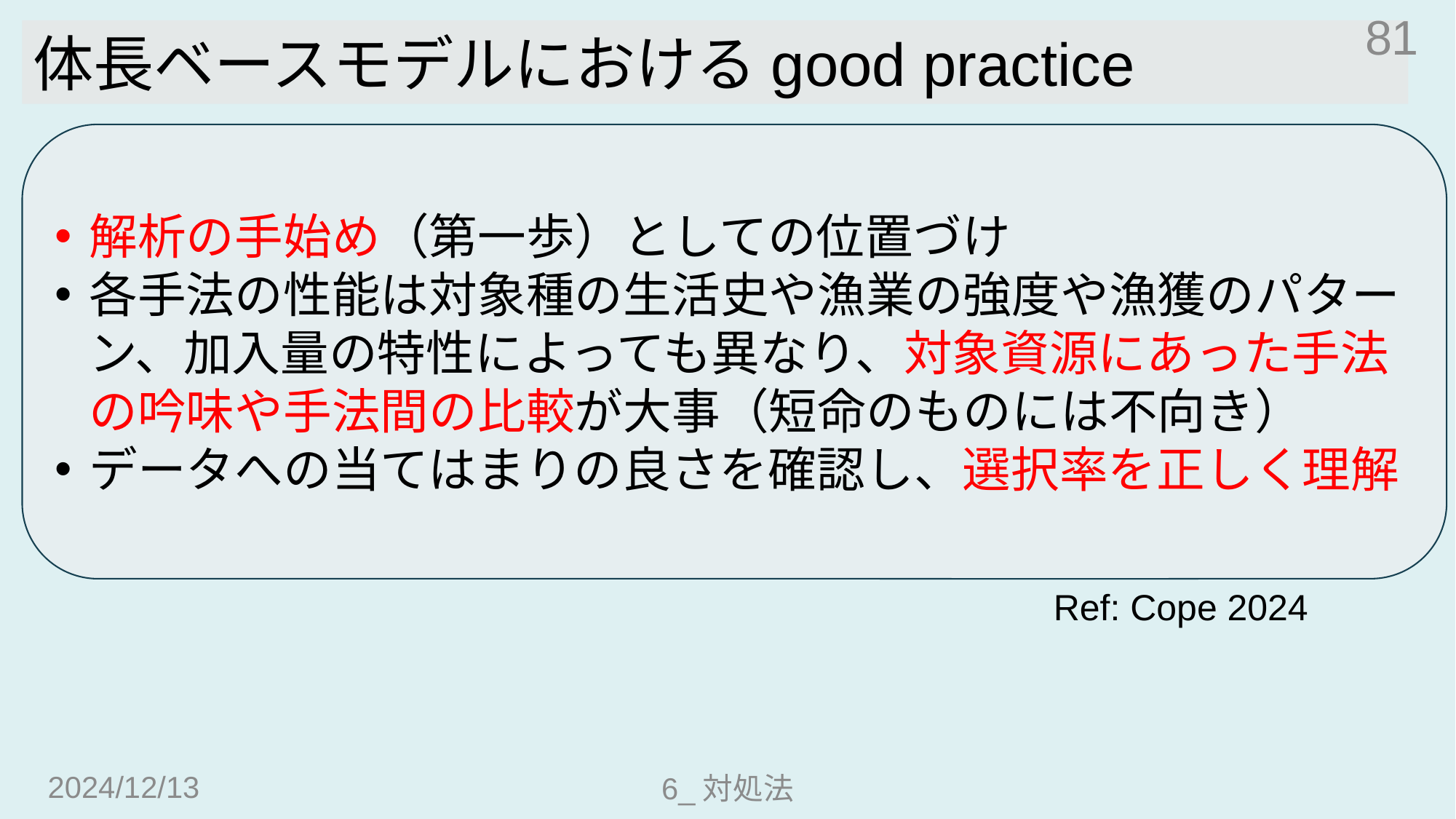

81
体長ベースモデルにおけるgood practice
解析の手始め（第一歩）としての位置づけ
各手法の性能は対象種の生活史や漁業の強度や漁獲のパターン、加入量の特性によっても異なり、対象資源にあった手法の吟味や手法間の比較が大事（短命のものには不向き）
データへの当てはまりの良さを確認し、選択率を正しく理解
Ref: Cope 2024
2024/12/13
6_対処法